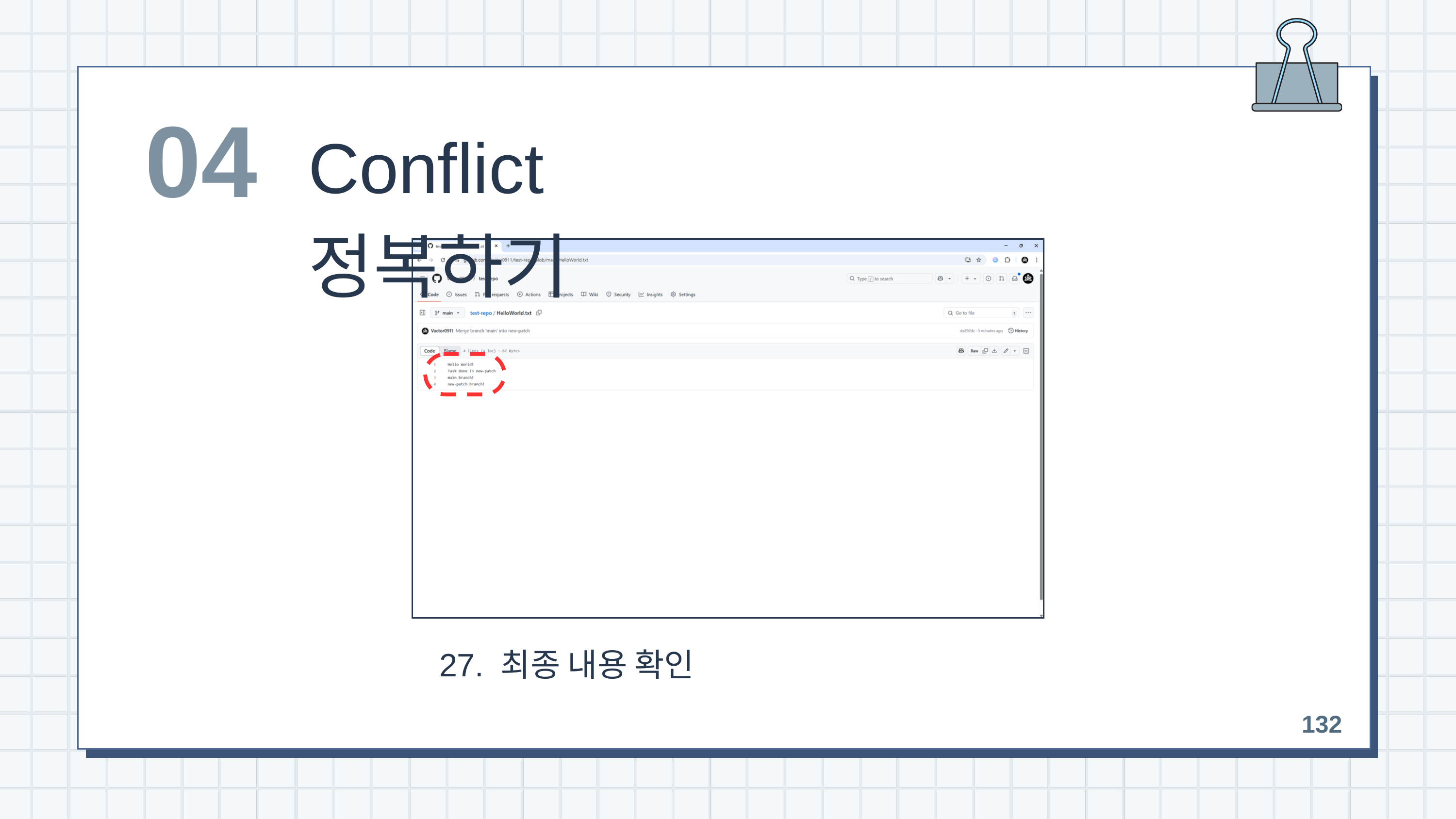

04
Conflict 정복하기

   27. 최종 내용 확인
132